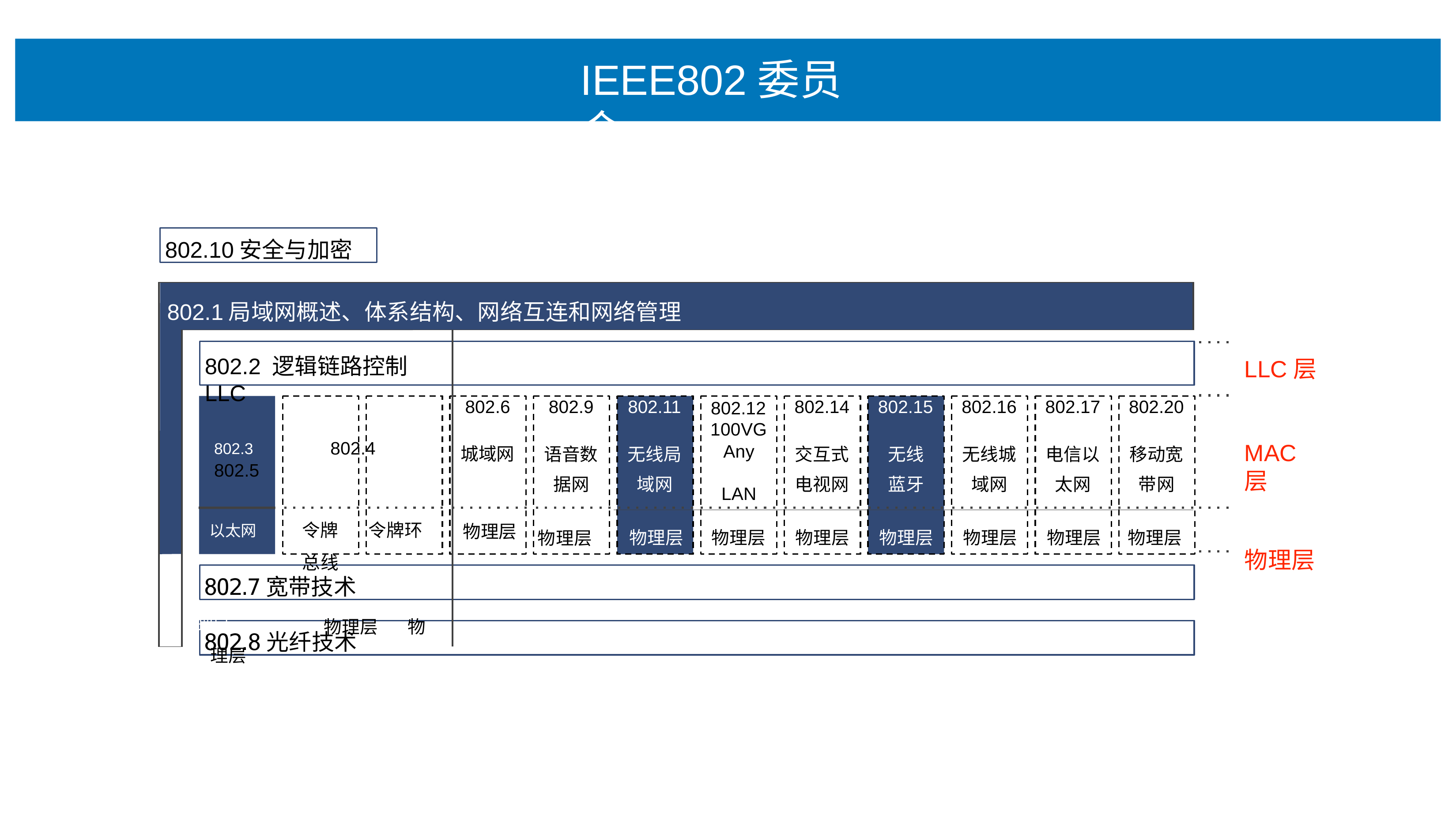

# IEEE802委员会
802.10安全与加密
| 802.1局域⽹概述、体系结构、⽹络互连和⽹络管理 |  |  |  |  |  |  |  |  |  |  |
| --- | --- | --- | --- | --- | --- | --- | --- | --- | --- | --- |
|  | 802.2 逻辑链路控制LLC 802.3 802.4 802.5 以太⽹ 令牌 令牌环 总线 物理层 物理层 物理层 | 802.6 城域⽹ 物理层 | 802.9 语⾳数 据⽹ 物理层 | 802.11 ⽆线局 域⽹ | 802.12 100VG Any LAN | 802.14 交互式 电视⽹ | 802.15 ⽆线 蓝⽛ | 802.16 ⽆线城 域⽹ | 802.17 电信以 太⽹ | 802.20 移动宽 带⽹ |
|  |  |  |  | 物理层 | 物理层 | 物理层 | 物理层 | 物理层 | 物理层 | 物理层 |

LLC层

MAC层

物理层

802.7宽带技术
802.8光纤技术